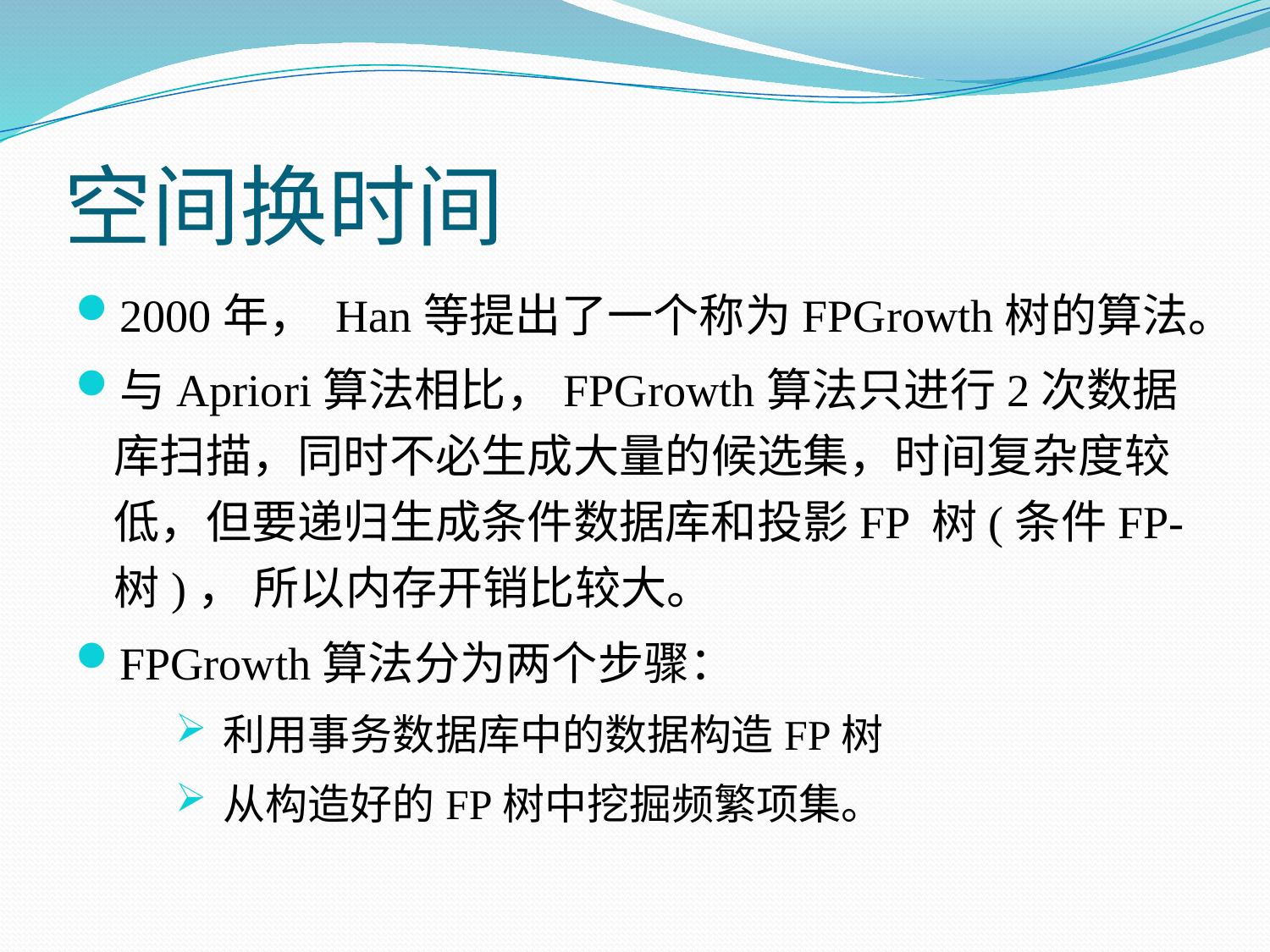

# 空间换时间
2000年， Han等提出了⼀个称为FPGrowth树的算法。
与Apriori算法相比，FPGrowth算法只进⾏2次数据库扫描，同时不必生成大量的候选集，时间复杂度较低，但要递归⽣成条件数据库和投影FP 树(条件FP-树)， 所以内存开销比较⼤。
FPGrowth算法分为两个步骤：
利⽤事务数据库中的数据构造FP树
从构造好的FP树中挖掘频繁项集。